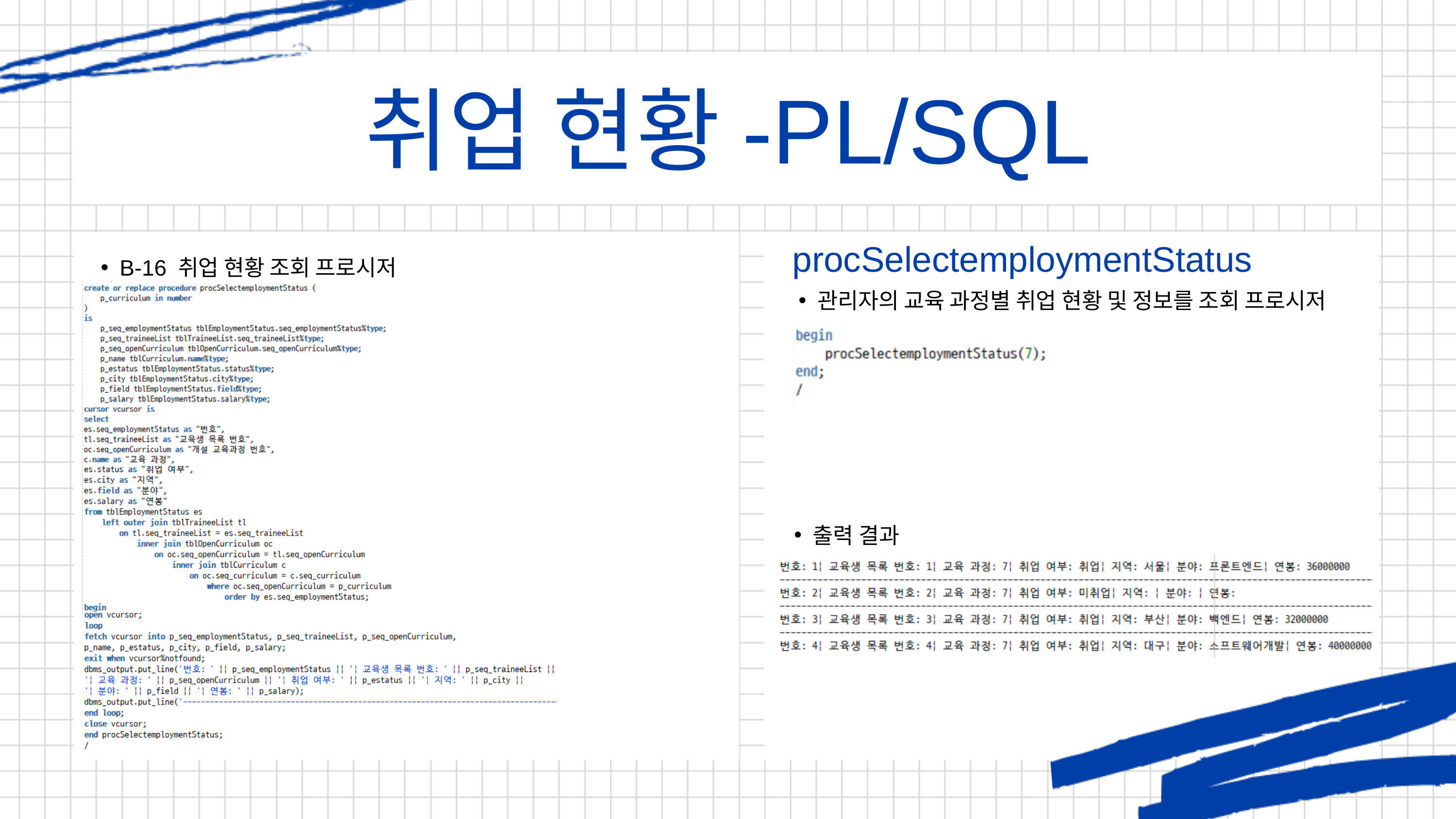

취업 현황-PL/SQL
procSelectemploymentStatus

관리자의 교육 과정별 취업 현황 및 정보를 조회 프로시저
B-16 취업 현황 조회 프로시저

출력 결과